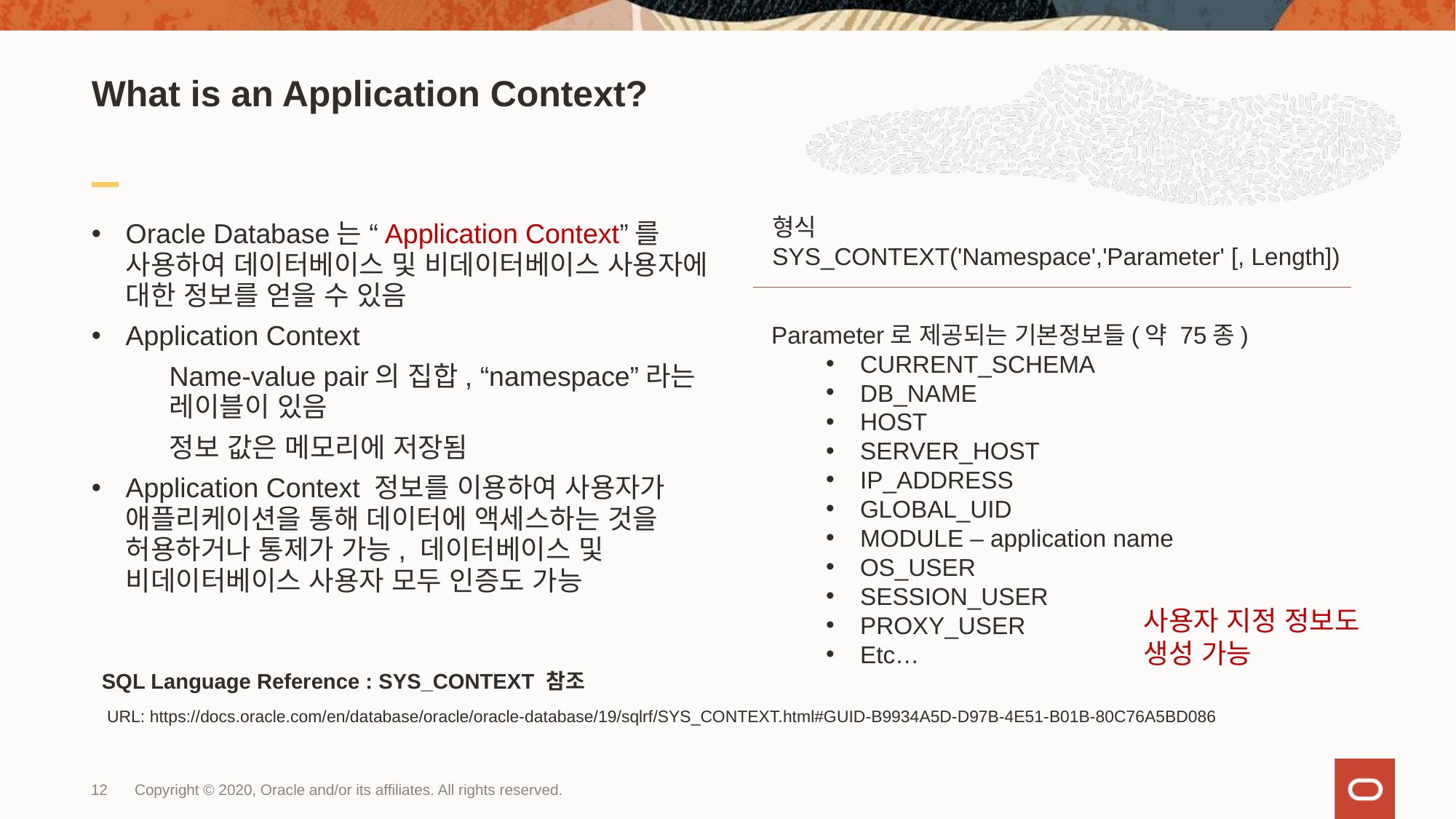

# What is an Application Context?
형식
SYS_CONTEXT('Namespace','Parameter' [, Length])
Oracle Database는 “Application Context”를 사용하여 데이터베이스 및 비데이터베이스 사용자에 대한 정보를 얻을 수 있음
Application Context
Name-value pair의 집합, “namespace”라는 레이블이 있음
정보 값은 메모리에 저장됨
Application Context 정보를 이용하여 사용자가 애플리케이션을 통해 데이터에 액세스하는 것을 허용하거나 통제가 가능, 데이터베이스 및 비데이터베이스 사용자 모두 인증도 가능
Parameter로 제공되는 기본정보들(약 75종)
CURRENT_SCHEMA
DB_NAME
HOST
SERVER_HOST
IP_ADDRESS
GLOBAL_UID
MODULE – application name
OS_USER
SESSION_USER
PROXY_USER
Etc…
사용자 지정 정보도 생성 가능
SQL Language Reference : SYS_CONTEXT 참조
URL: https://docs.oracle.com/en/database/oracle/oracle-database/19/sqlrf/SYS_CONTEXT.html#GUID-B9934A5D-D97B-4E51-B01B-80C76A5BD086
12
Copyright © 2020, Oracle and/or its affiliates. All rights reserved.